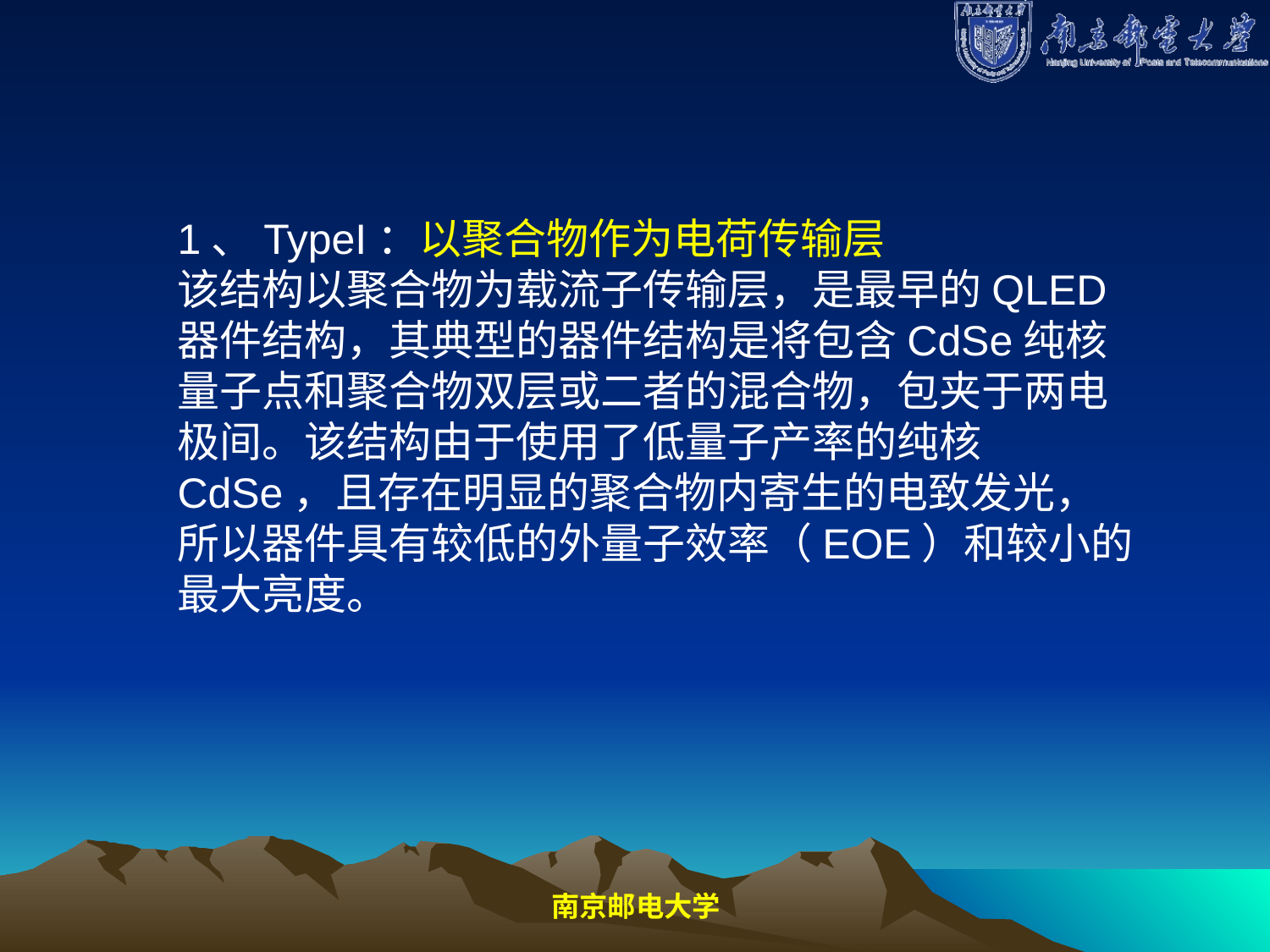

1、TypeI：以聚合物作为电荷传输层
该结构以聚合物为载流子传输层，是最早的QLED器件结构，其典型的器件结构是将包含CdSe纯核量子点和聚合物双层或二者的混合物，包夹于两电极间。该结构由于使用了低量子产率的纯核CdSe，且存在明显的聚合物内寄生的电致发光，所以器件具有较低的外量子效率（EOE）和较小的最大亮度。

南京邮电大学

74